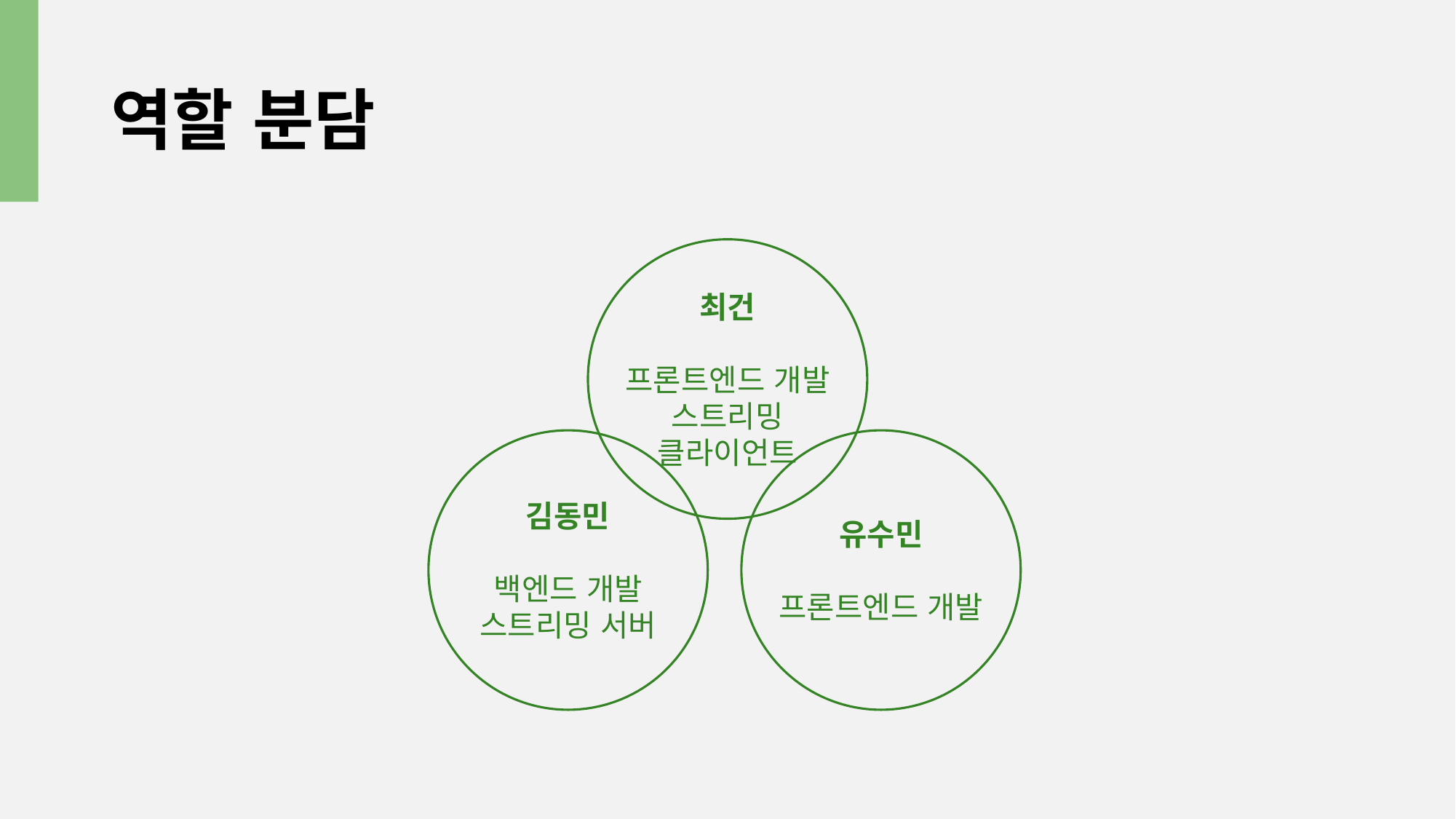

# 역할 분담

최건

프론트엔드 개발
스트리밍 클라이언트

김동민

백엔드 개발
스트리밍 서버
유수민

프론트엔드 개발